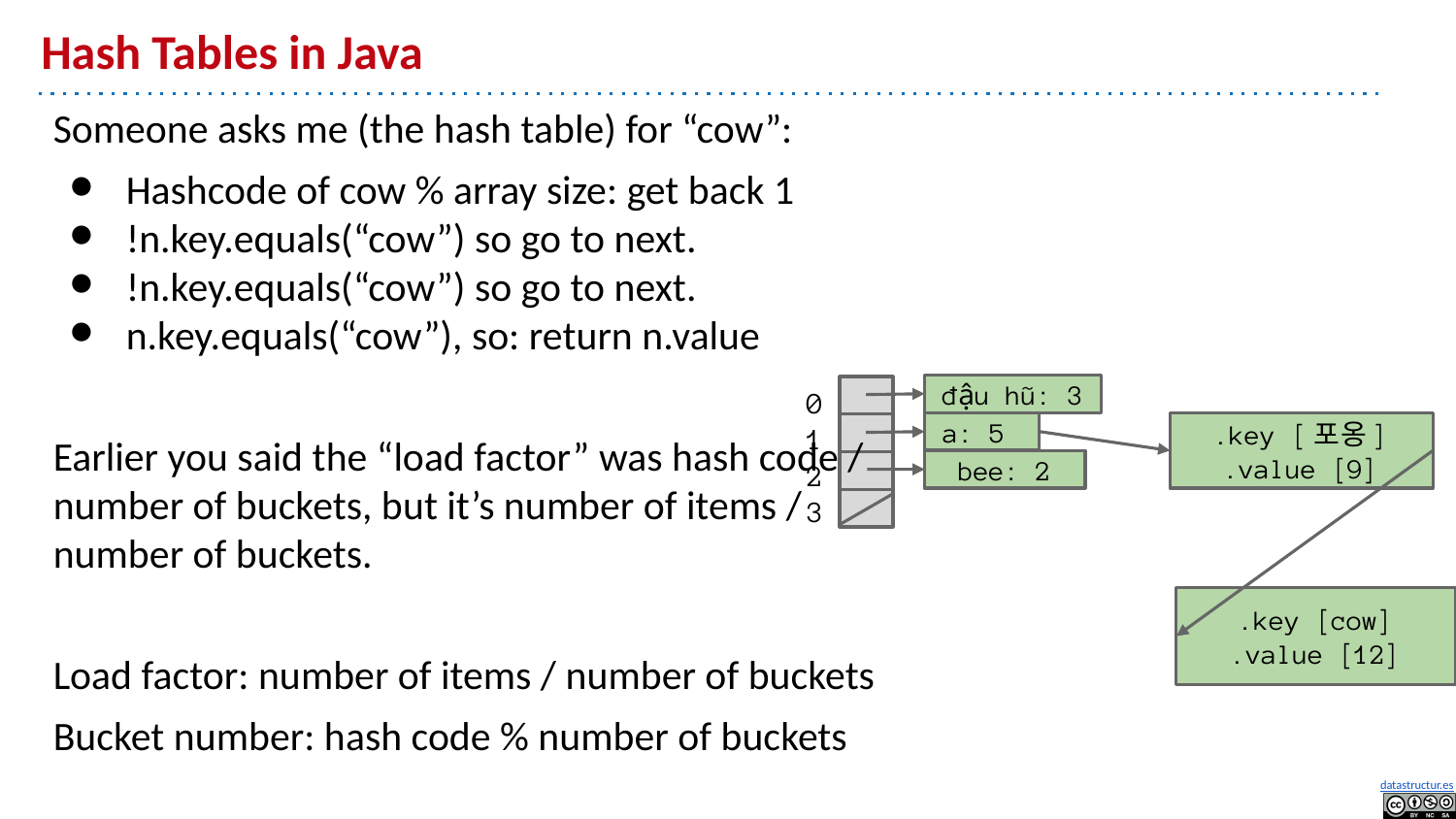

# Hash Tables in Java
Someone asks me (the hash table) for “cow”:
Hashcode of cow % array size: get back 1
!n.key.equals(“cow”) so go to next.
!n.key.equals(“cow”) so go to next.
n.key.equals(“cow”), so: return n.value

Earlier you said the “load factor” was hash code / number of buckets, but it’s number of items / number of buckets.

Load factor: number of items / number of buckets
Bucket number: hash code % number of buckets
0
1
2
3
đậu hũ: 3

a: 5
.key [포옹]
.value [9]

bee: 2

.key [cow]
.value [12]